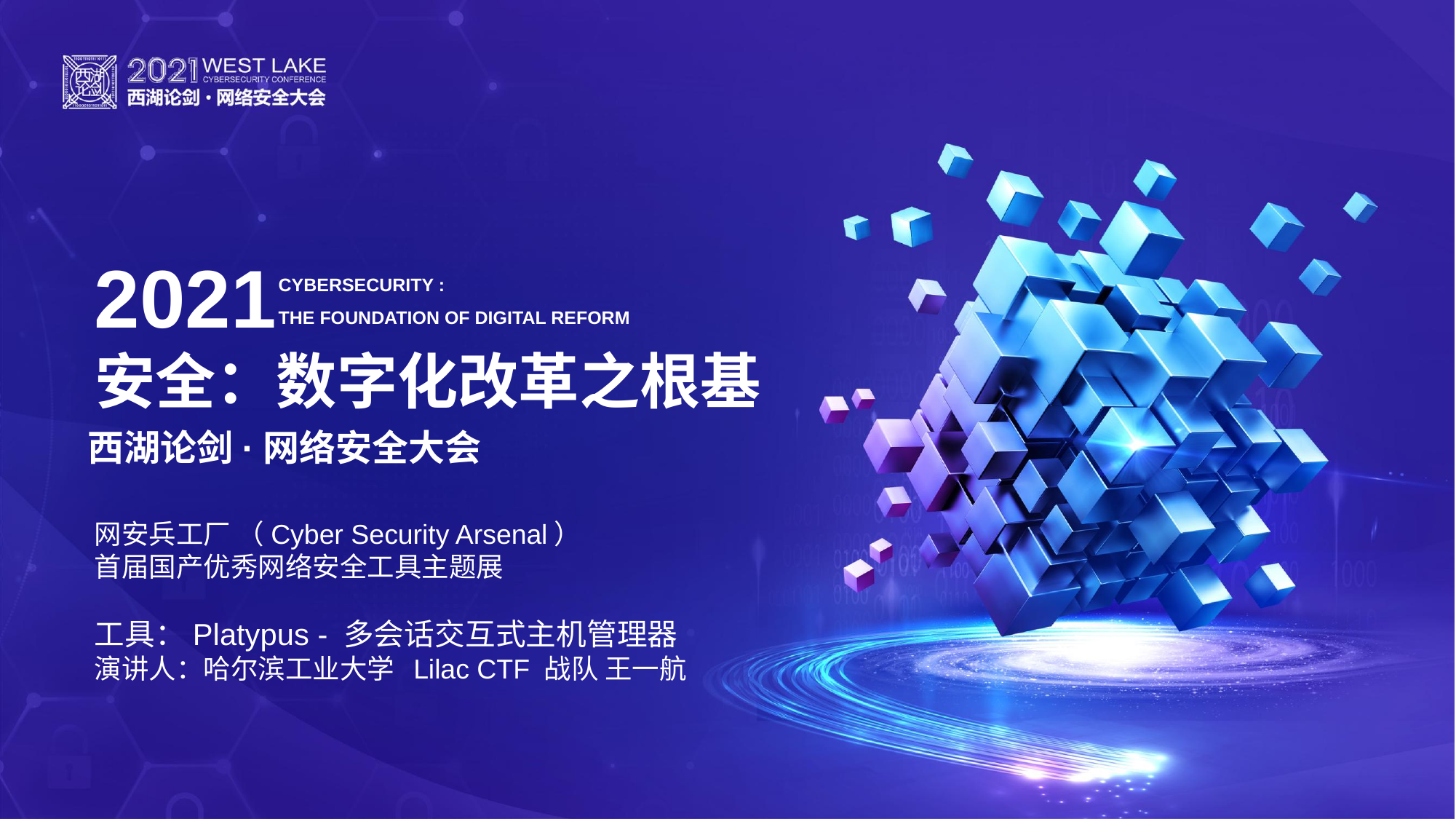

2021
CYBERSECURITY :
THE FOUNDATION OF DIGITAL REFORM
安全：数字化改革之根基
西湖论剑·网络安全大会
网安兵工厂 （Cyber Security Arsenal）
首届国产优秀网络安全工具主题展

工具：Platypus - 多会话交互式主机管理器
演讲人：哈尔滨工业大学  Lilac CTF 战队 王一航